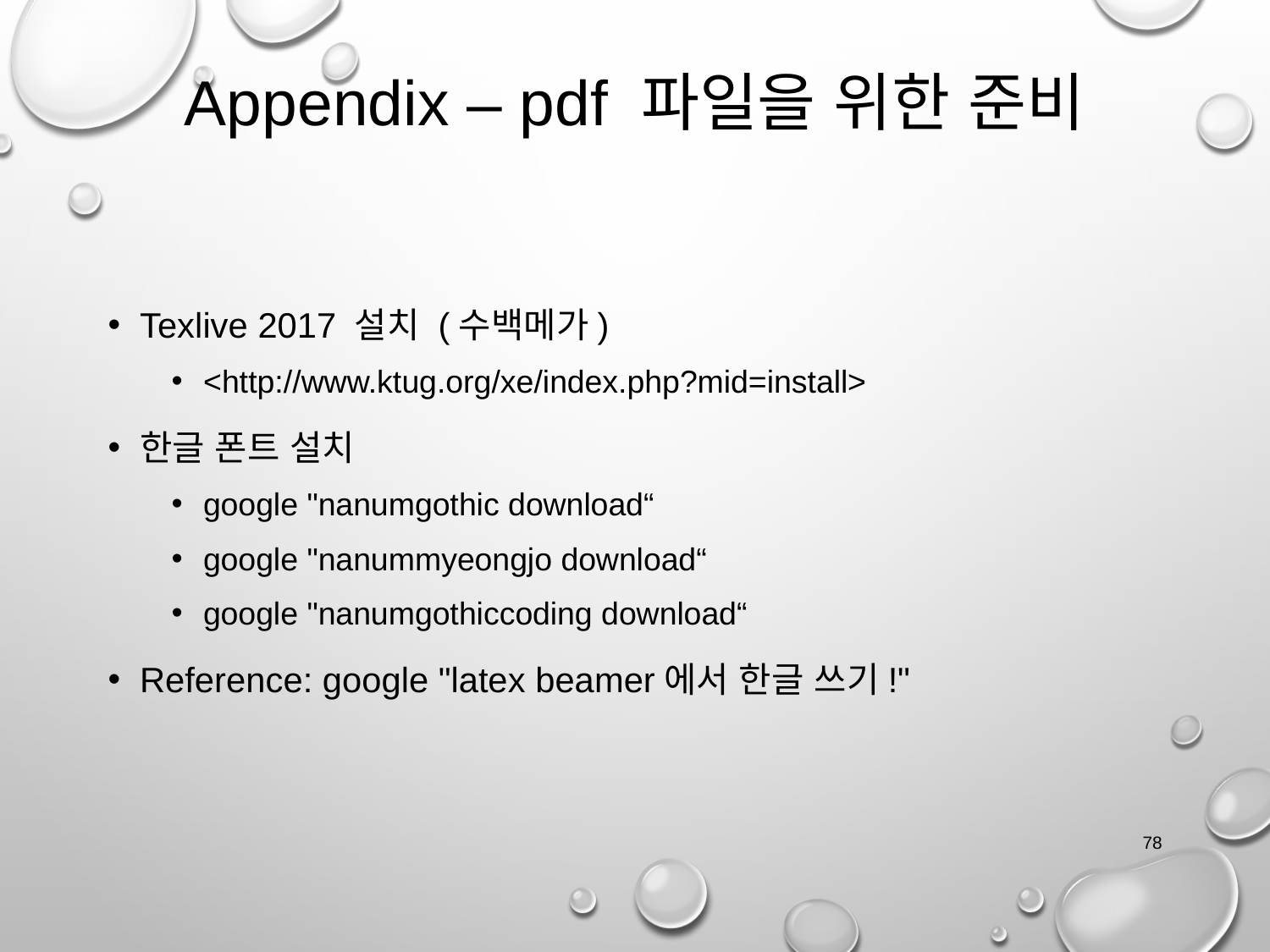

Appendix – pdf 파일을 위한 준비
Texlive 2017 설치 (수백메가)
<http://www.ktug.org/xe/index.php?mid=install>
한글 폰트 설치
google "nanumgothic download“
google "nanummyeongjo download“
google "nanumgothiccoding download“
Reference: google "latex beamer에서 한글 쓰기!"
78